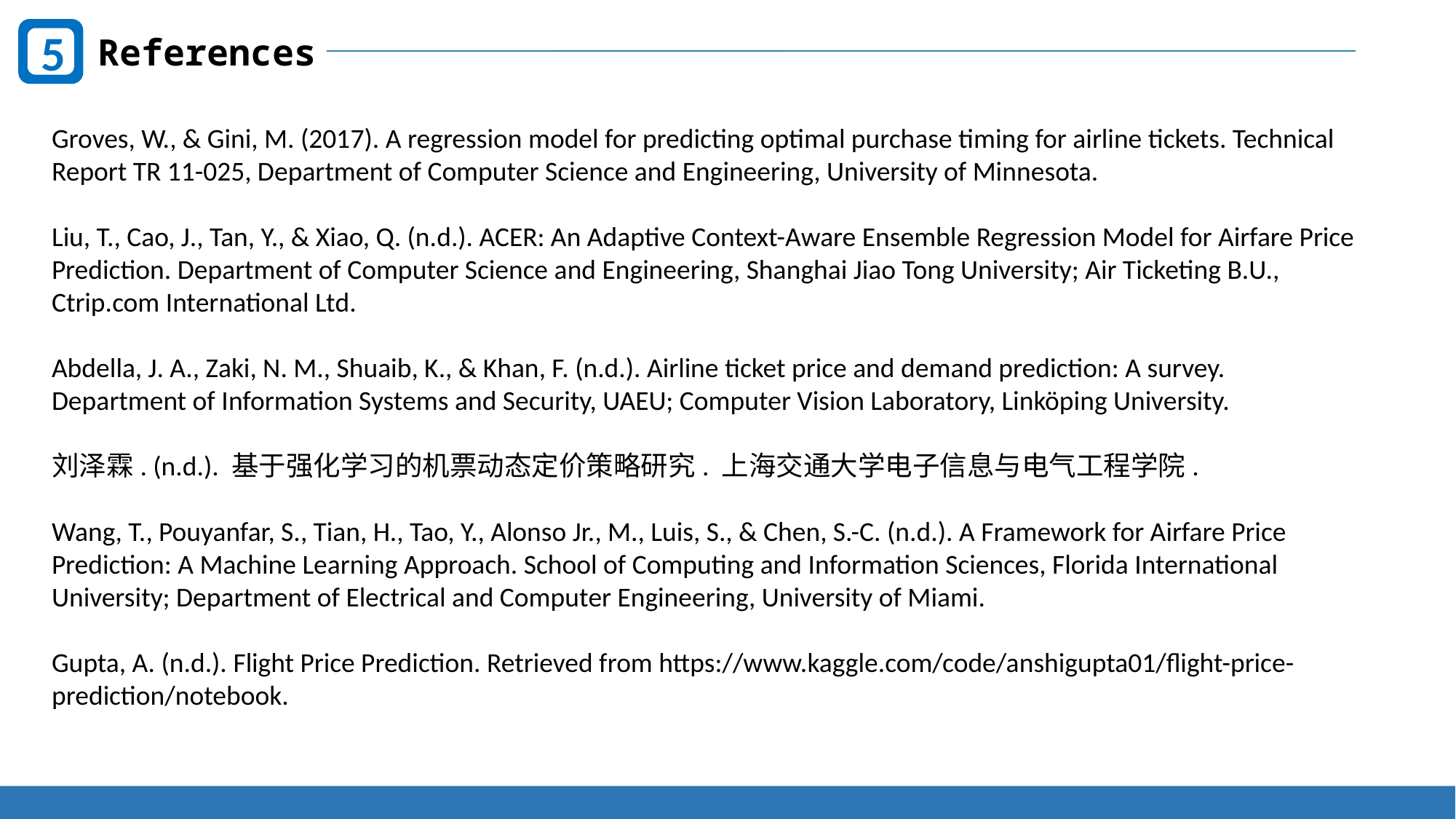

5
References
Groves, W., & Gini, M. (2017). A regression model for predicting optimal purchase timing for airline tickets. Technical Report TR 11-025, Department of Computer Science and Engineering, University of Minnesota.

Liu, T., Cao, J., Tan, Y., & Xiao, Q. (n.d.). ACER: An Adaptive Context-Aware Ensemble Regression Model for Airfare Price Prediction. Department of Computer Science and Engineering, Shanghai Jiao Tong University; Air Ticketing B.U., Ctrip.com International Ltd.

Abdella, J. A., Zaki, N. M., Shuaib, K., & Khan, F. (n.d.). Airline ticket price and demand prediction: A survey. Department of Information Systems and Security, UAEU; Computer Vision Laboratory, Linköping University.

刘泽霖. (n.d.). 基于强化学习的机票动态定价策略研究. 上海交通大学电子信息与电气工程学院.

Wang, T., Pouyanfar, S., Tian, H., Tao, Y., Alonso Jr., M., Luis, S., & Chen, S.-C. (n.d.). A Framework for Airfare Price Prediction: A Machine Learning Approach. School of Computing and Information Sciences, Florida International University; Department of Electrical and Computer Engineering, University of Miami.

Gupta, A. (n.d.). Flight Price Prediction. Retrieved from https://www.kaggle.com/code/anshigupta01/flight-price-prediction/notebook.